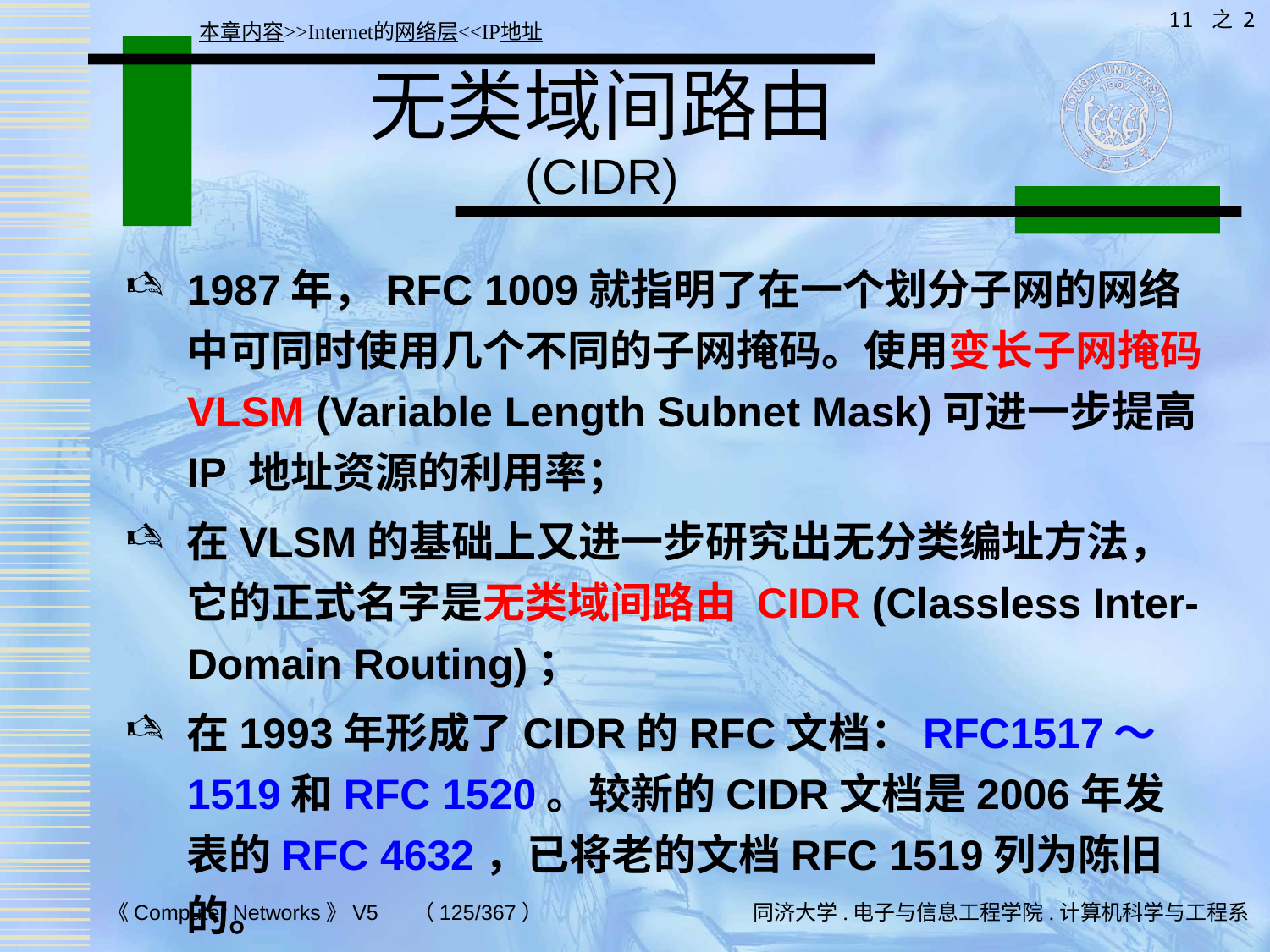

11 之 2
本章内容>>Internet的网络层<<IP地址
# 无类域间路由 (CIDR)
1987年，RFC 1009就指明了在一个划分子网的网络中可同时使用几个不同的子网掩码。使用变长子网掩码 VLSM (Variable Length Subnet Mask)可进一步提高 IP 地址资源的利用率；
在VLSM的基础上又进一步研究出无分类编址方法，它的正式名字是无类域间路由 CIDR (Classless Inter-Domain Routing)；
在1993年形成了CIDR的RFC文档：RFC1517～1519和RFC 1520。较新的CIDR文档是2006年发表的RFC 4632，已将老的文档RFC 1519列为陈旧的。